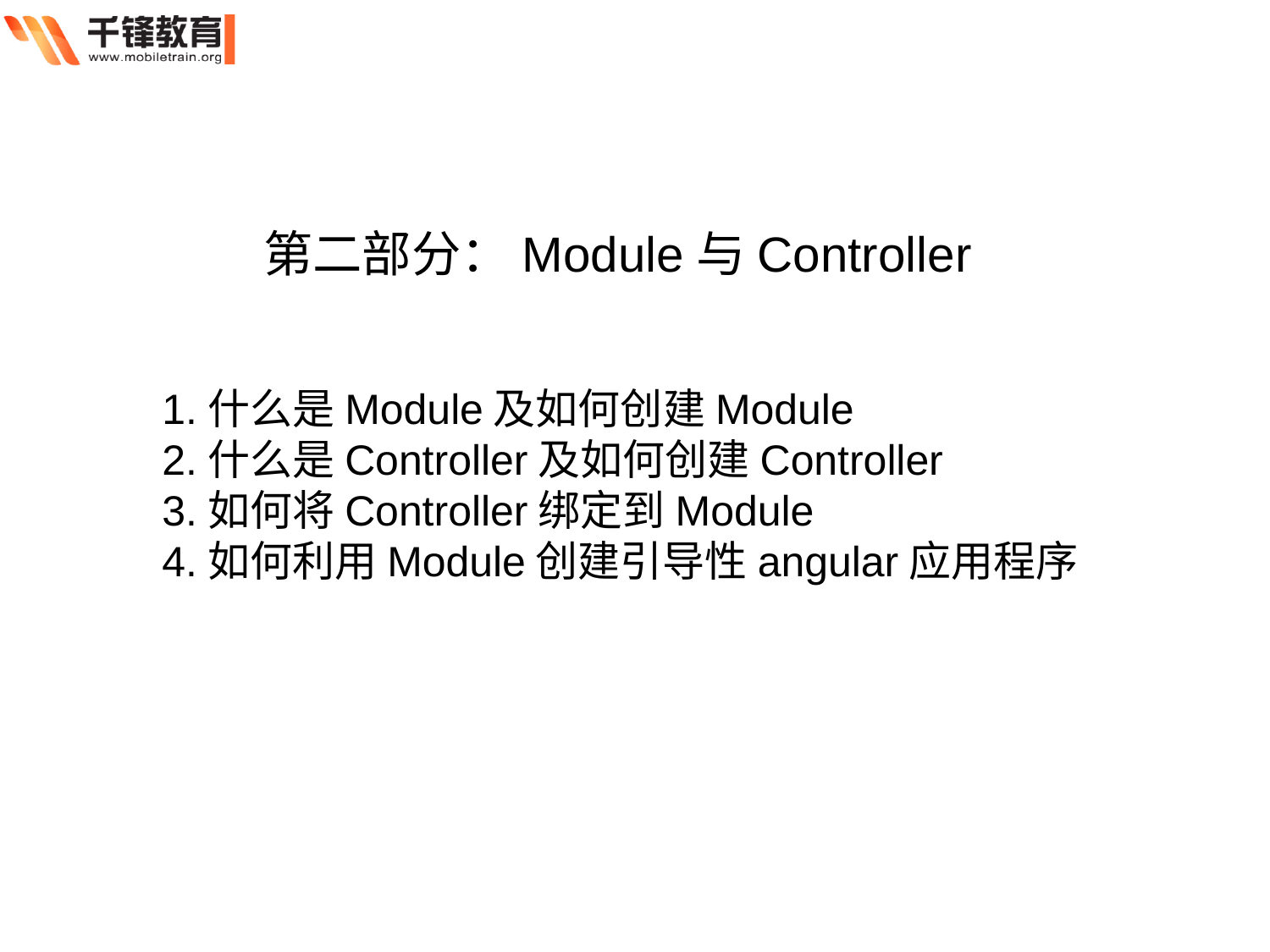

第二部分：Module与Controller
1.什么是Module及如何创建Module
2.什么是Controller及如何创建Controller
3.如何将Controller绑定到Module
4.如何利用Module创建引导性angular应用程序